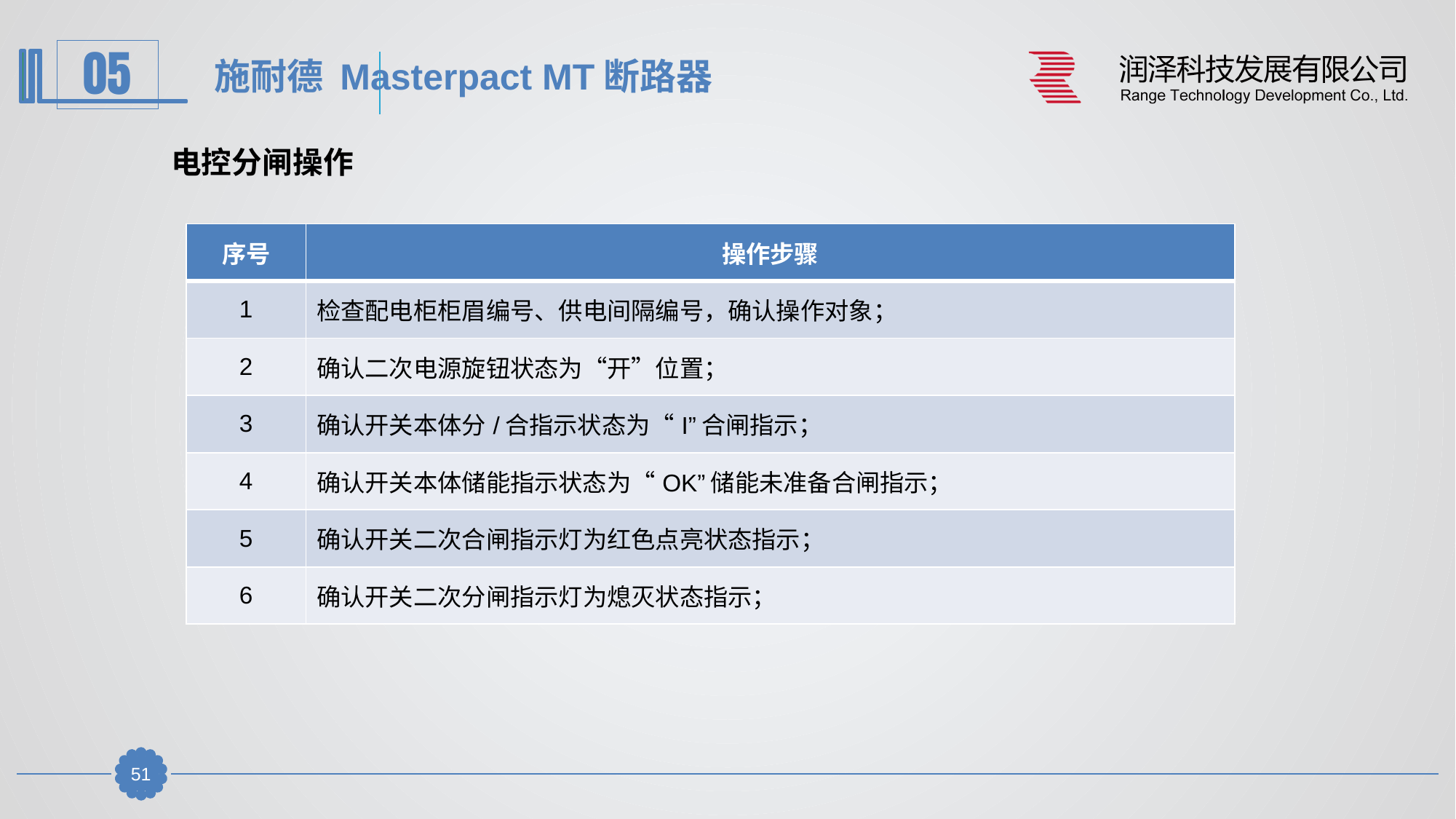

施耐德 Masterpact MT断路器
电控分闸操作
| 序号 | 操作步骤 |
| --- | --- |
| 1 | 检查配电柜柜眉编号、供电间隔编号，确认操作对象； |
| 2 | 确认二次电源旋钮状态为“开”位置； |
| 3 | 确认开关本体分/合指示状态为“I”合闸指示； |
| 4 | 确认开关本体储能指示状态为“OK”储能未准备合闸指示； |
| 5 | 确认开关二次合闸指示灯为红色点亮状态指示； |
| 6 | 确认开关二次分闸指示灯为熄灭状态指示； |
51